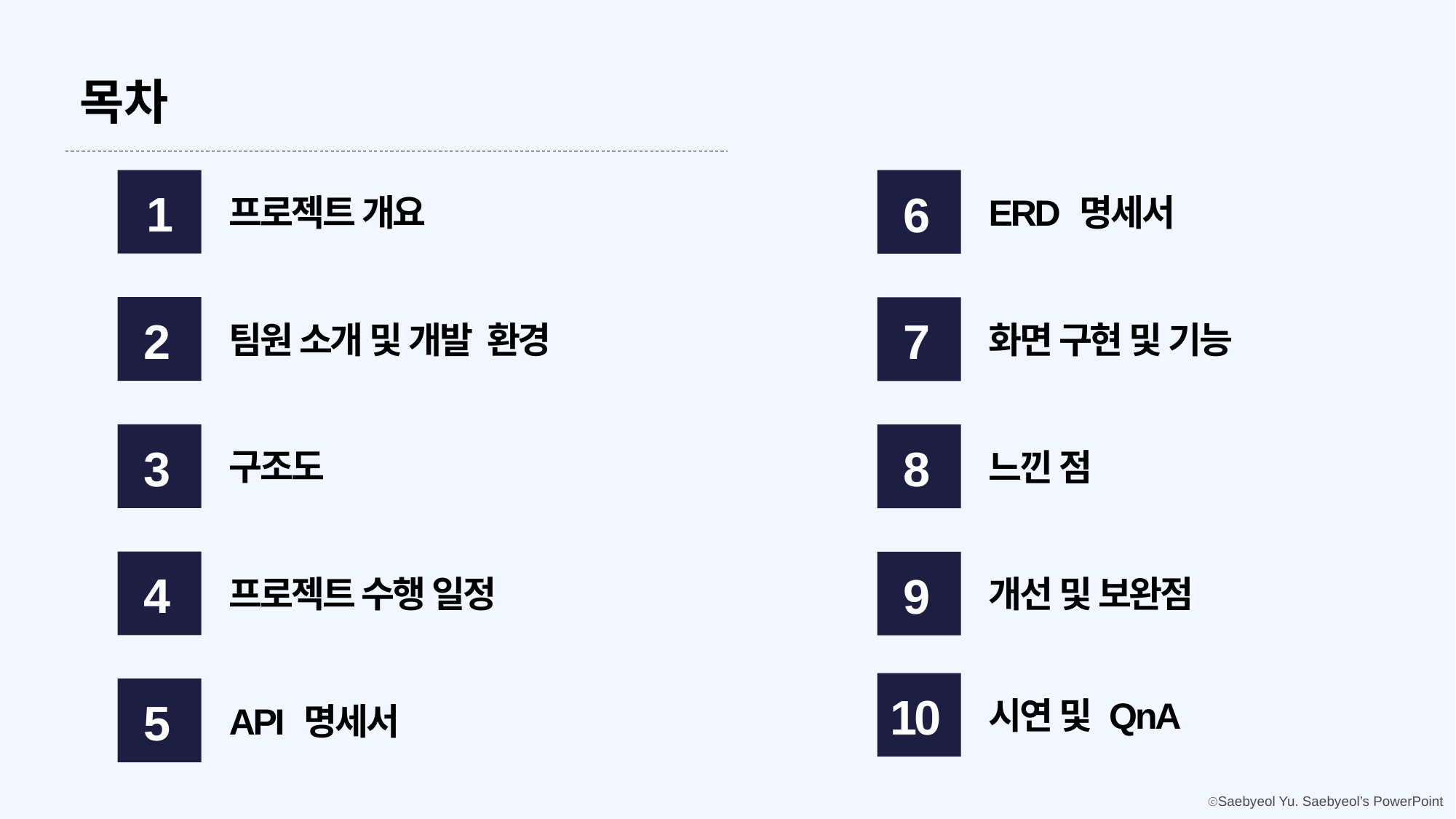

목차

1
프로젝트 개요

6
ERD 명세서

2
팀원 소개 및 개발  환경

7
화면 구현 및 기능

3
구조도

8
느낀 점

4
프로젝트 수행 일정

9
개선 및 보완점

10
시연 및 QnA

5
API 명세서